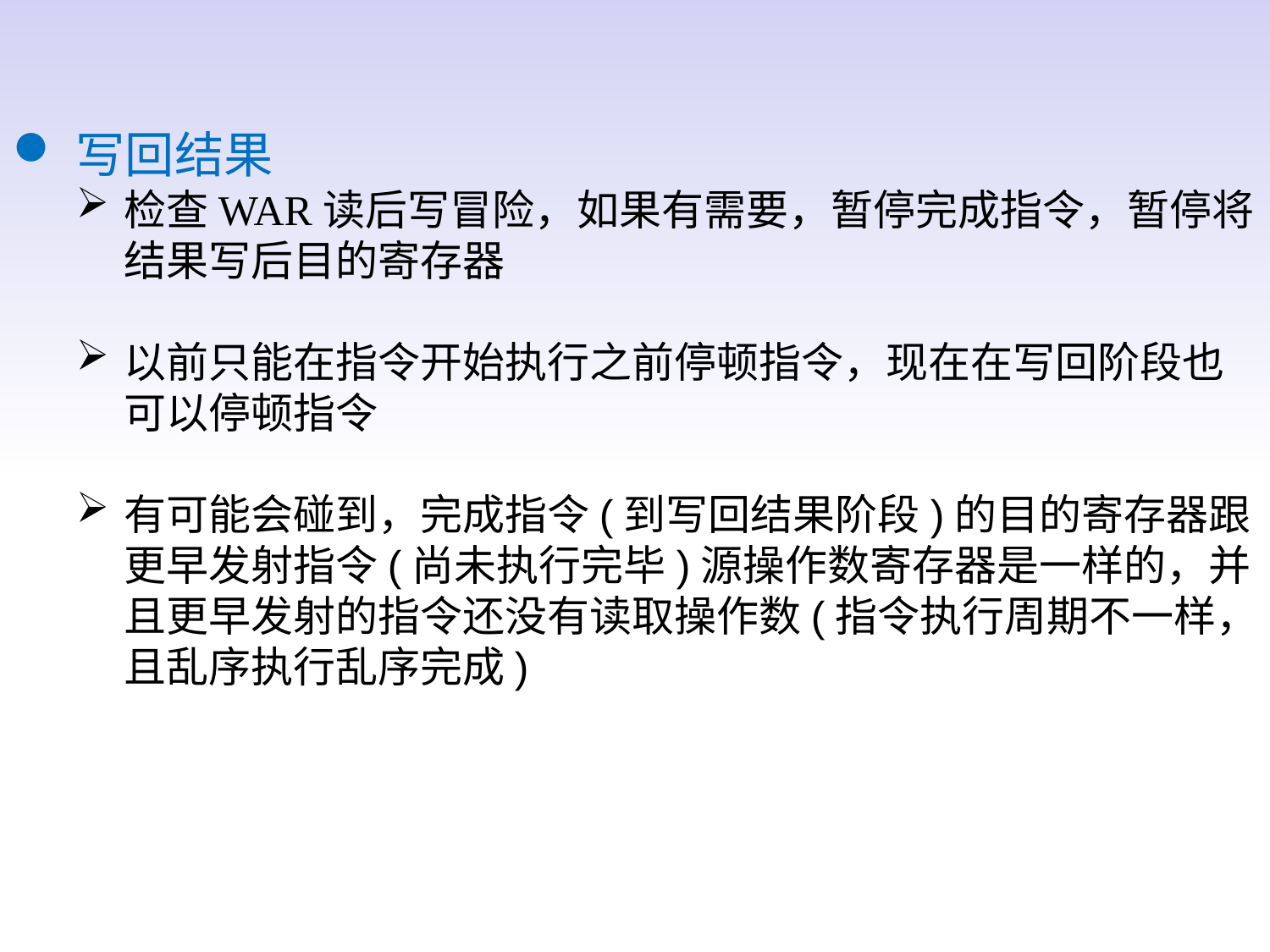

写回结果
检查WAR读后写冒险，如果有需要，暂停完成指令，暂停将结果写后目的寄存器

以前只能在指令开始执行之前停顿指令，现在在写回阶段也可以停顿指令

有可能会碰到，完成指令(到写回结果阶段)的目的寄存器跟更早发射指令(尚未执行完毕)源操作数寄存器是一样的，并且更早发射的指令还没有读取操作数(指令执行周期不一样，且乱序执行乱序完成)